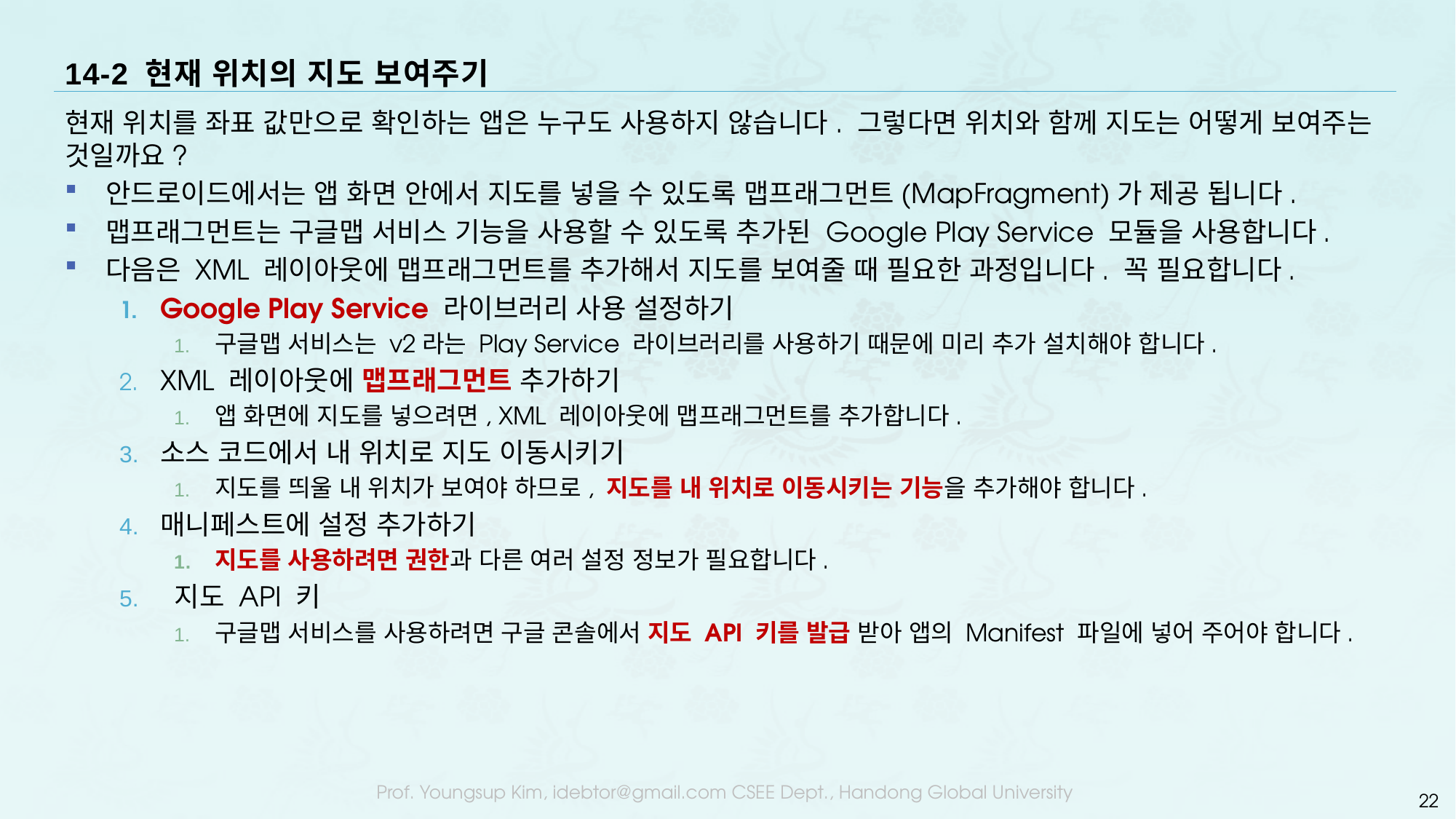

# 14-2 현재 위치의 지도 보여주기
현재 위치를 좌표 값만으로 확인하는 앱은 누구도 사용하지 않습니다. 그렇다면 위치와 함께 지도는 어떻게 보여주는 것일까요?
안드로이드에서는 앱 화면 안에서 지도를 넣을 수 있도록 맵프래그먼트(MapFragment)가 제공 됩니다.
맵프래그먼트는 구글맵 서비스 기능을 사용할 수 있도록 추가된 Google Play Service 모듈을 사용합니다.
다음은 XML 레이아웃에 맵프래그먼트를 추가해서 지도를 보여줄 때 필요한 과정입니다. 꼭 필요합니다.
Google Play Service 라이브러리 사용 설정하기
구글맵 서비스는 v2라는 Play Service 라이브러리를 사용하기 때문에 미리 추가 설치해야 합니다.
XML 레이아웃에 맵프래그먼트 추가하기
앱 화면에 지도를 넣으려면, XML 레이아웃에 맵프래그먼트를 추가합니다.
소스 코드에서 내 위치로 지도 이동시키기
지도를 띄울 내 위치가 보여야 하므로, 지도를 내 위치로 이동시키는 기능을 추가해야 합니다.
매니페스트에 설정 추가하기
지도를 사용하려면 권한과 다른 여러 설정 정보가 필요합니다.
 지도 API 키
구글맵 서비스를 사용하려면 구글 콘솔에서 지도 API 키를 발급 받아 앱의 Manifest 파일에 넣어 주어야 합니다.

22